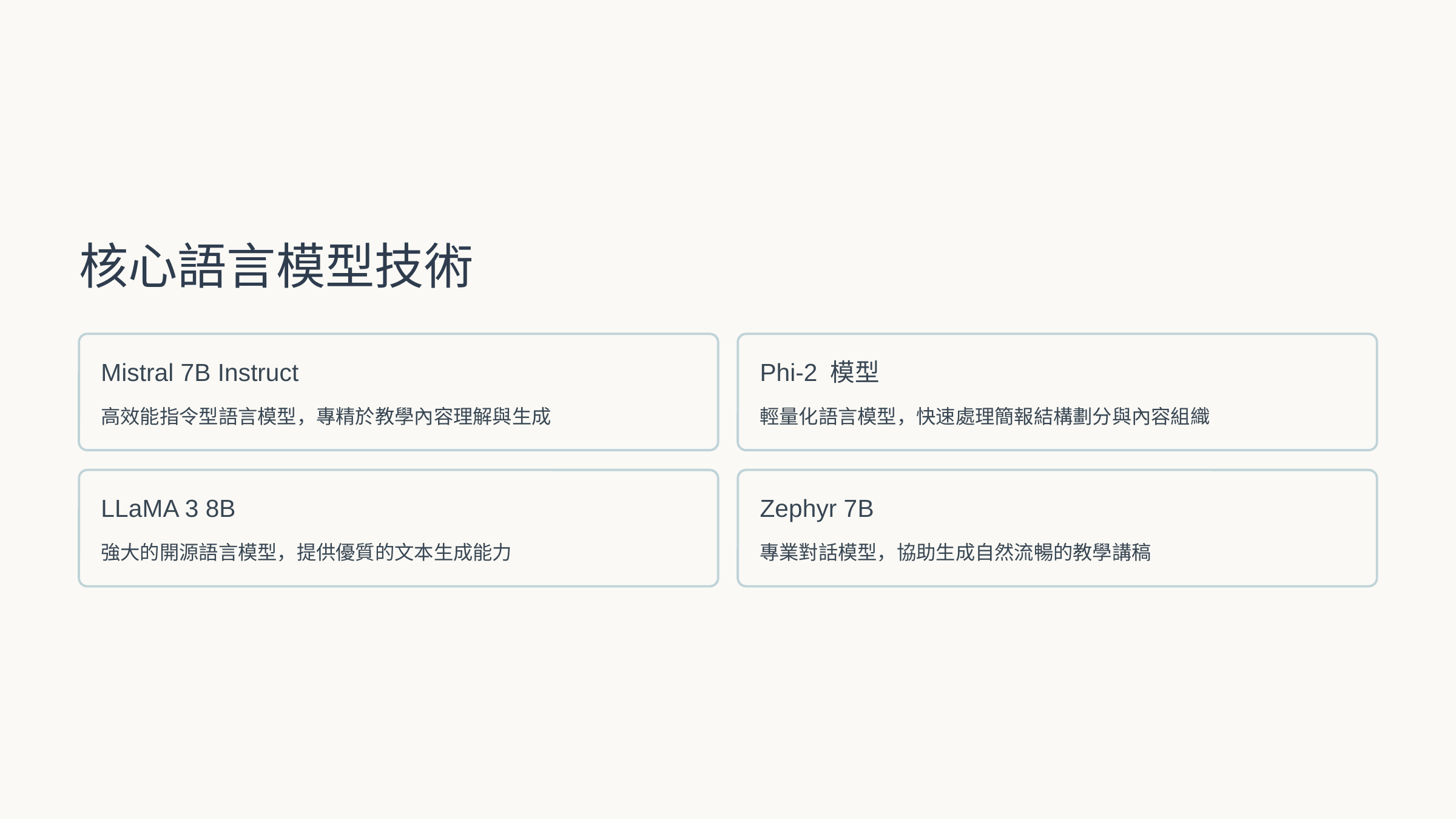

核心語言模型技術

Mistral 7B Instruct
Phi-2 模型
高效能指令型語言模型，專精於教學內容理解與生成
輕量化語言模型，快速處理簡報結構劃分與內容組織

LLaMA 3 8B
Zephyr 7B
強大的開源語言模型，提供優質的文本生成能力
專業對話模型，協助生成自然流暢的教學講稿